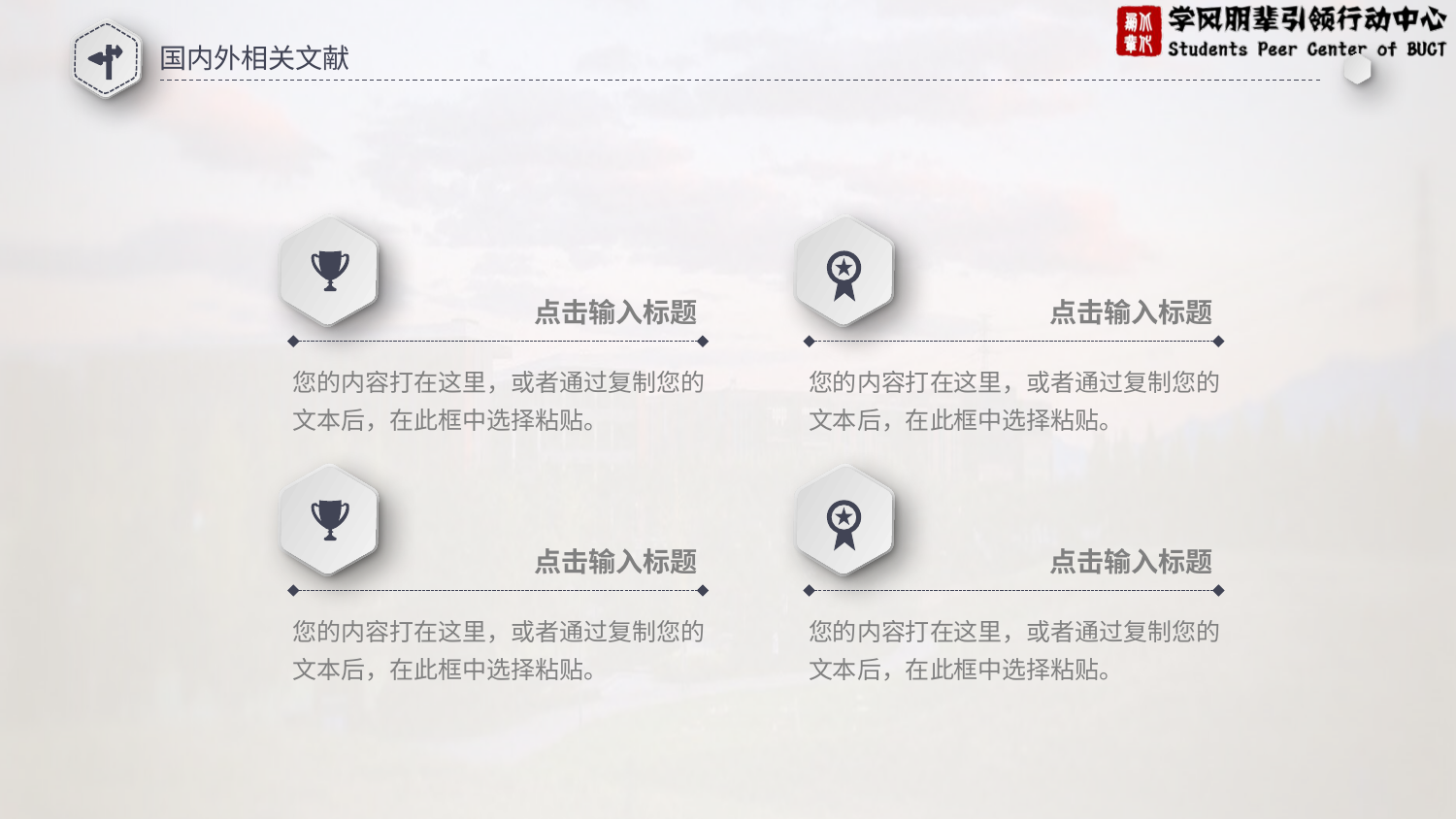

国内外相关文献

点击输入标题
点击输入标题
您的内容打在这里，或者通过复制您的文本后，在此框中选择粘贴。
您的内容打在这里，或者通过复制您的文本后，在此框中选择粘贴。

点击输入标题
点击输入标题
您的内容打在这里，或者通过复制您的文本后，在此框中选择粘贴。
您的内容打在这里，或者通过复制您的文本后，在此框中选择粘贴。